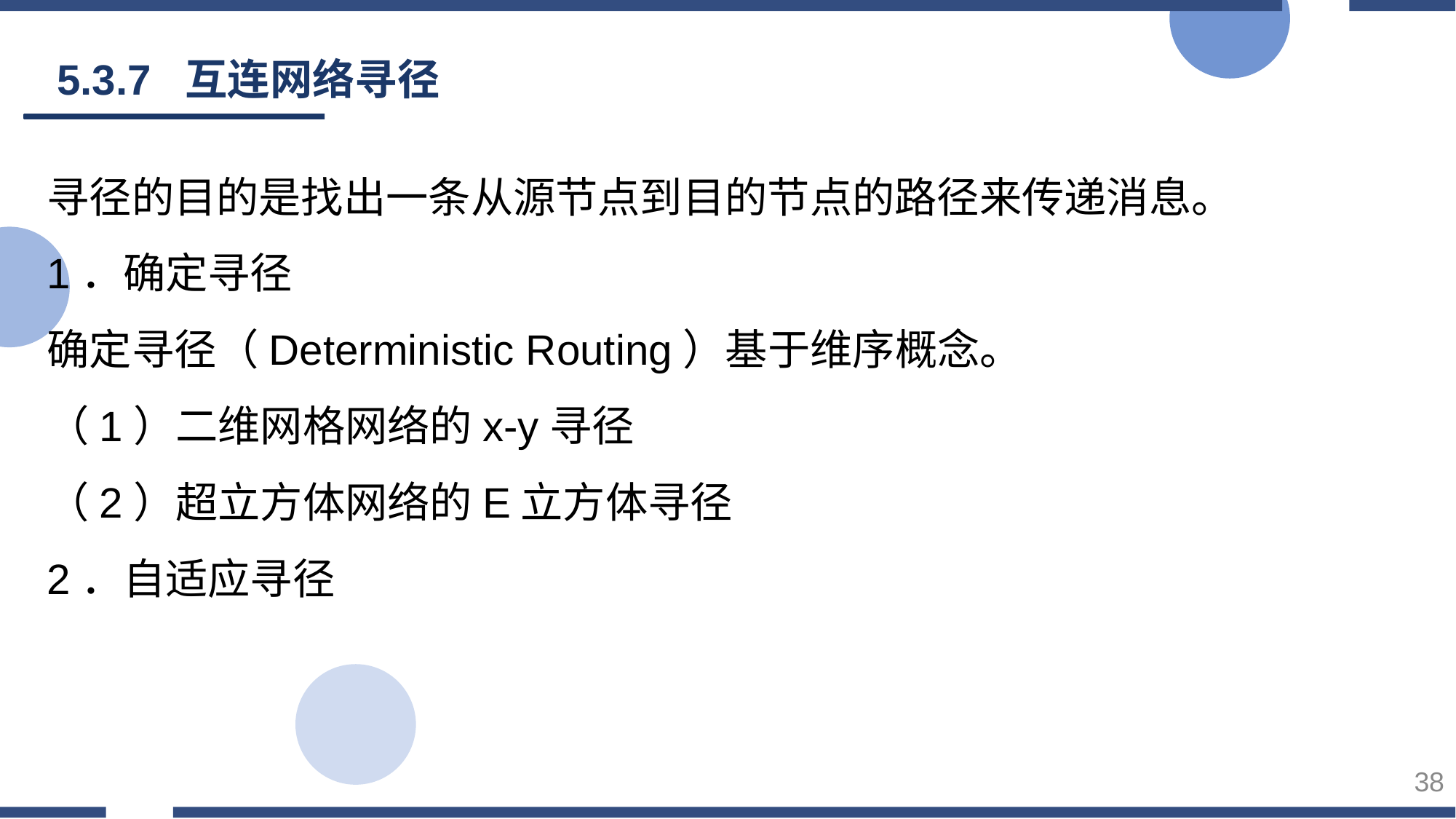

5.3.7  互连网络寻径
寻径的目的是找出一条从源节点到目的节点的路径来传递消息。
1．确定寻径
确定寻径（Deterministic Routing）基于维序概念。
（1）二维网格网络的x-y寻径
（2）超立方体网络的E立方体寻径
2．自适应寻径

38